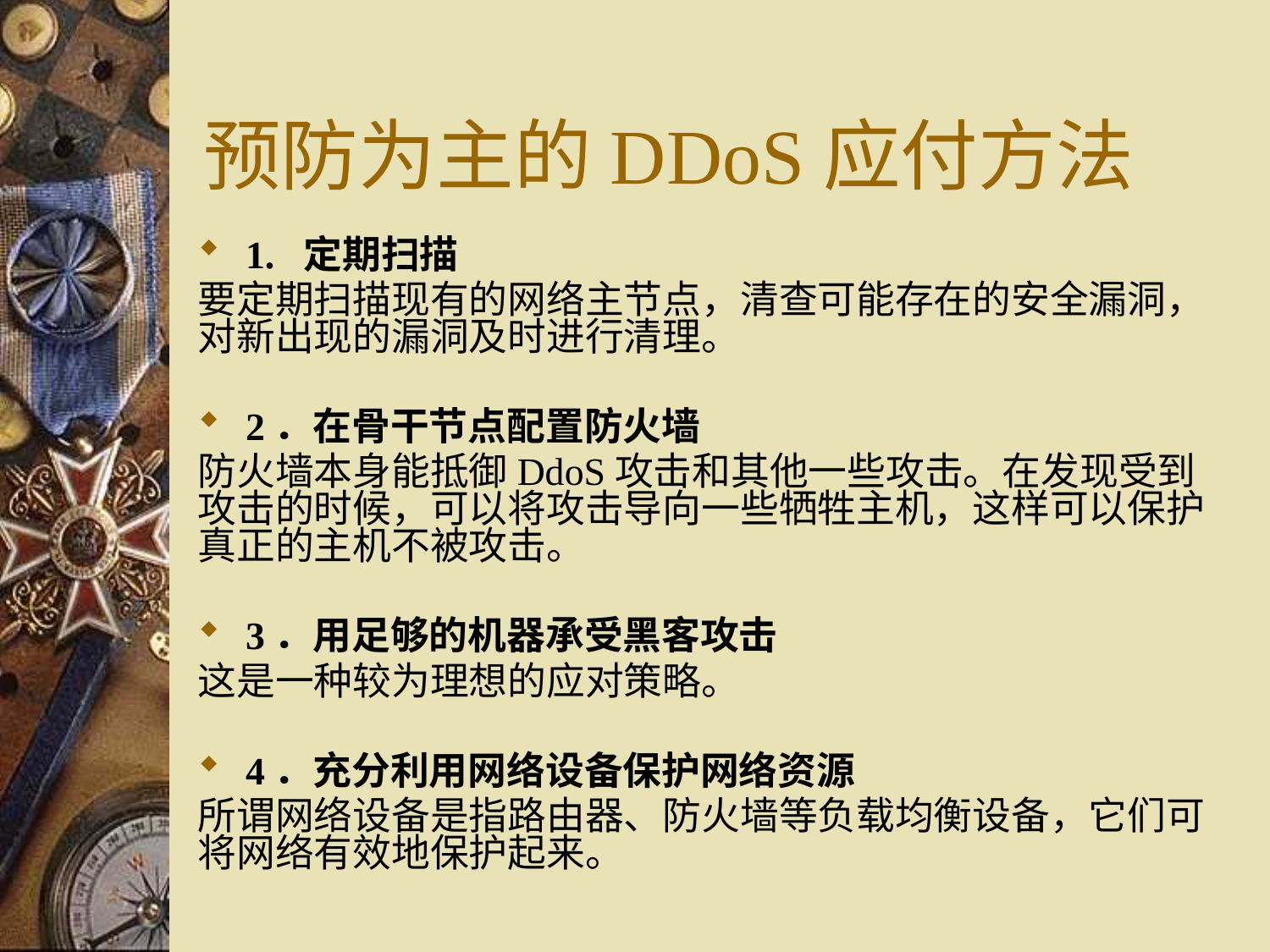

# 预防为主的DDoS应付方法
1.  定期扫描
要定期扫描现有的网络主节点，清查可能存在的安全漏洞，对新出现的漏洞及时进行清理。

2．在骨干节点配置防火墙
防火墙本身能抵御DdoS攻击和其他一些攻击。在发现受到攻击的时候，可以将攻击导向一些牺牲主机，这样可以保护真正的主机不被攻击。

3．用足够的机器承受黑客攻击
这是一种较为理想的应对策略。

4．充分利用网络设备保护网络资源
所谓网络设备是指路由器、防火墙等负载均衡设备，它们可将网络有效地保护起来。